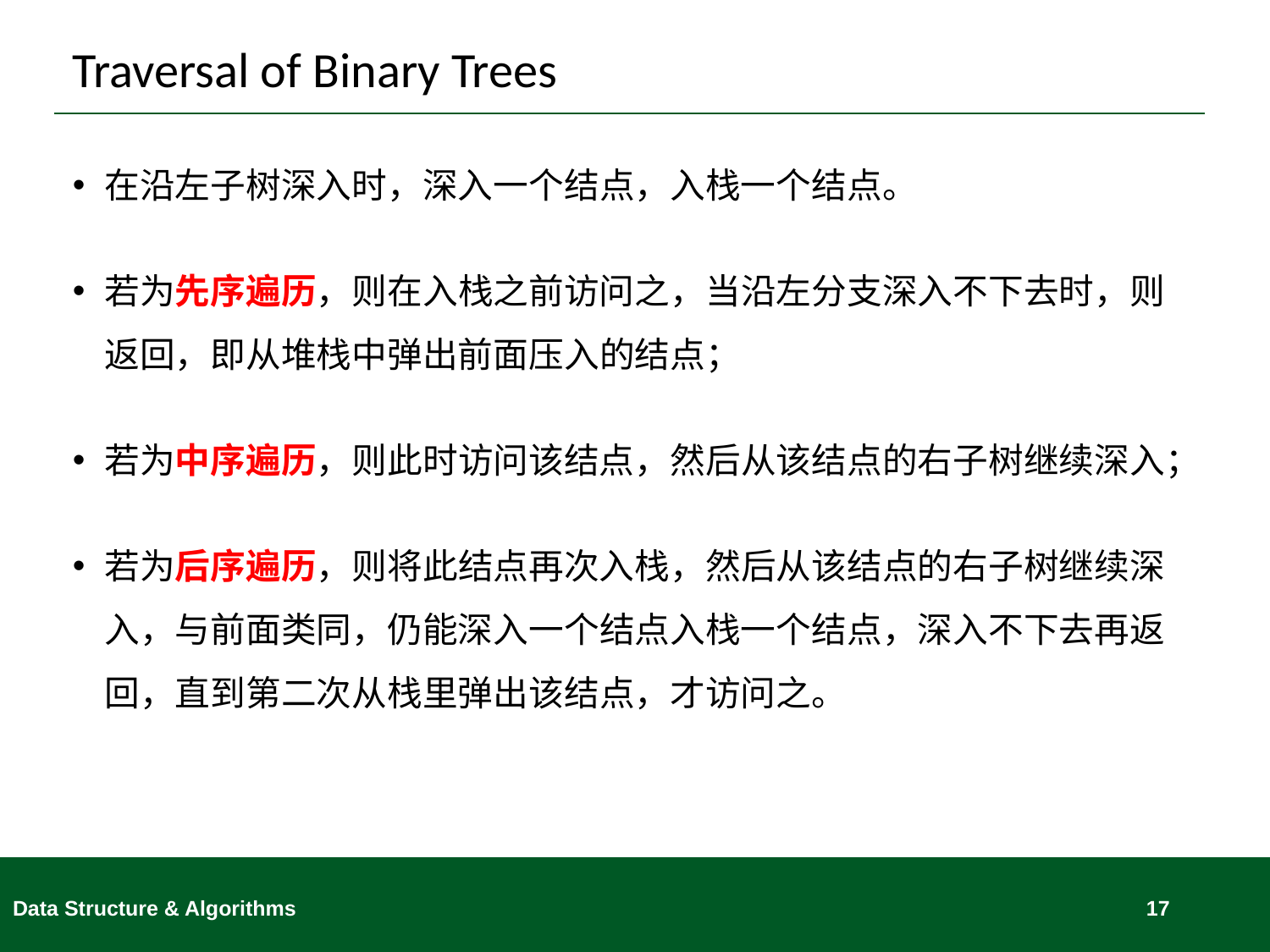

# Traversal of Binary Trees
在沿左子树深入时，深入一个结点，入栈一个结点。
若为先序遍历，则在入栈之前访问之，当沿左分支深入不下去时，则返回，即从堆栈中弹出前面压入的结点；
若为中序遍历，则此时访问该结点，然后从该结点的右子树继续深入；
若为后序遍历，则将此结点再次入栈，然后从该结点的右子树继续深入，与前面类同，仍能深入一个结点入栈一个结点，深入不下去再返回，直到第二次从栈里弹出该结点，才访问之。

Data Structure & Algorithms
17